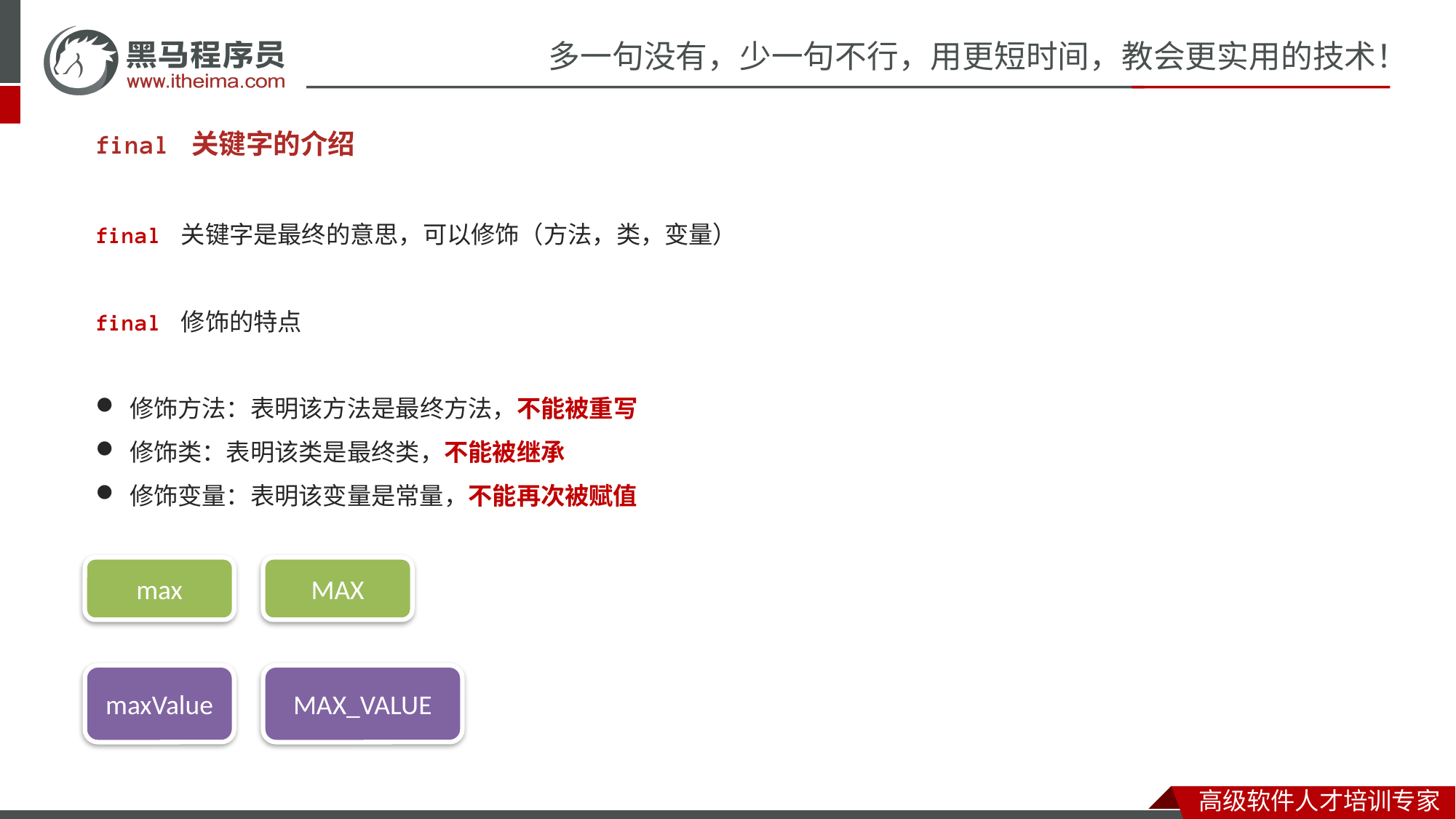

#
final 关键字的介绍
final 关键字是最终的意思，可以修饰（方法，类，变量）

final 修饰的特点

修饰方法：表明该方法是最终方法，不能被重写
修饰类：表明该类是最终类，不能被继承
修饰变量：表明该变量是常量，不能再次被赋值
max
MAX
maxValue
MAX_VALUE